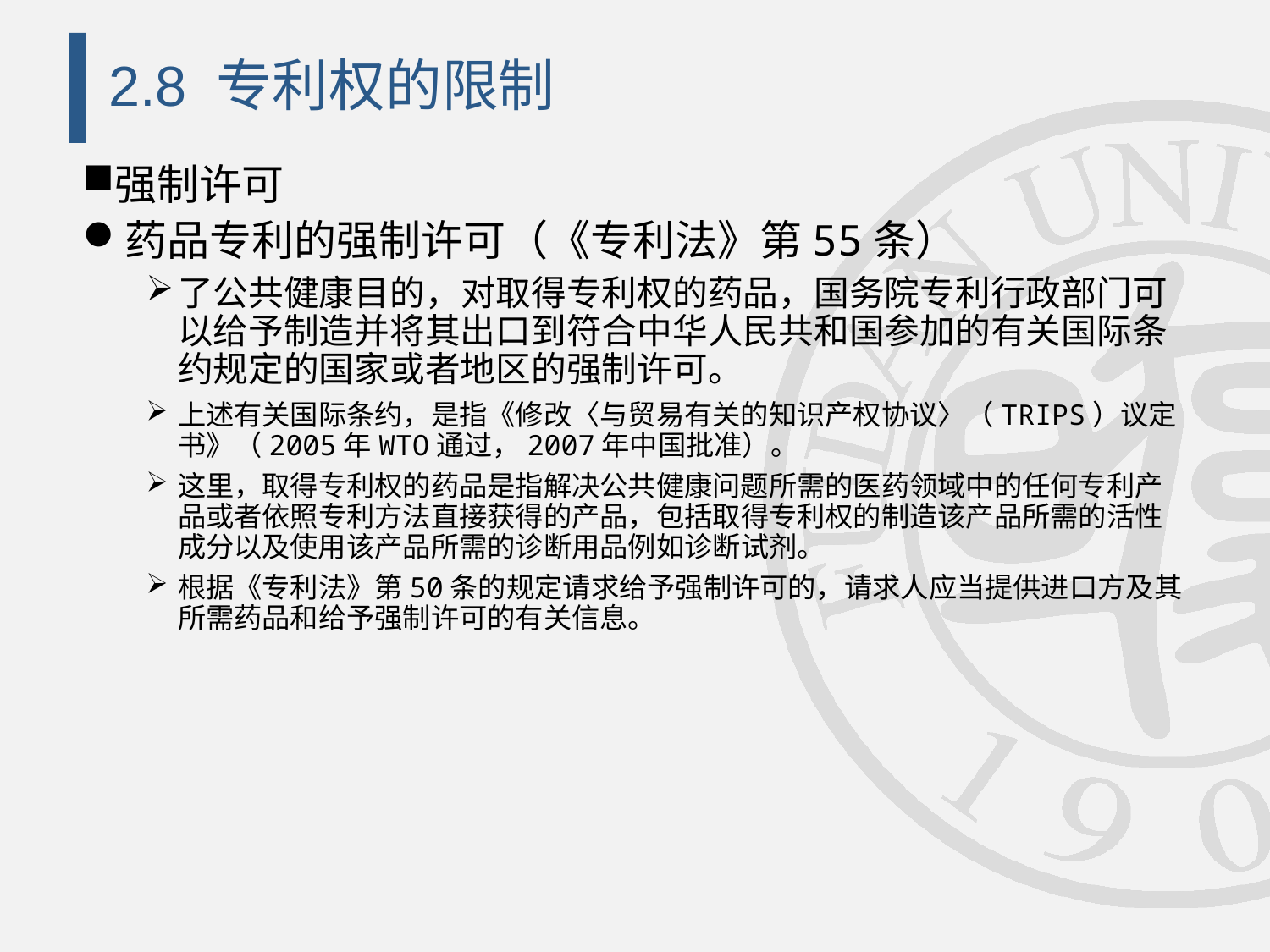

# 2.8 专利权的限制
强制许可
药品专利的强制许可（《专利法》第55条）
了公共健康目的，对取得专利权的药品，国务院专利行政部门可以给予制造并将其出口到符合中华人民共和国参加的有关国际条约规定的国家或者地区的强制许可。
上述有关国际条约，是指《修改〈与贸易有关的知识产权协议〉（TRIPS）议定书》（2005年WTO通过，2007年中国批准）。
这里，取得专利权的药品是指解决公共健康问题所需的医药领域中的任何专利产品或者依照专利方法直接获得的产品，包括取得专利权的制造该产品所需的活性成分以及使用该产品所需的诊断用品例如诊断试剂。
根据《专利法》第50条的规定请求给予强制许可的，请求人应当提供进口方及其所需药品和给予强制许可的有关信息。